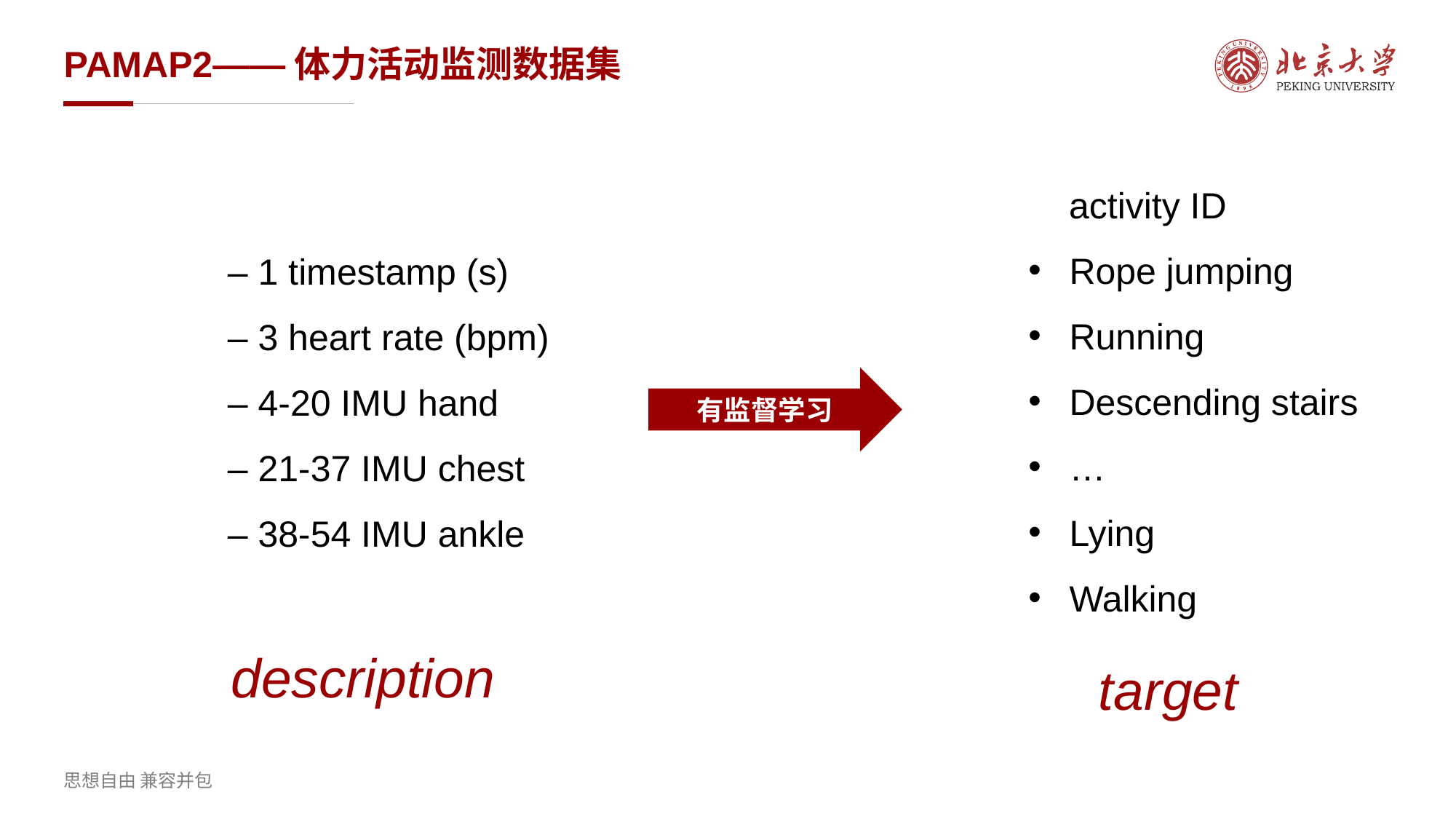

# PAMAP2——体力活动监测数据集
    activity ID
Rope jumping
Running
Descending stairs
…
Lying
Walking
– 1 timestamp (s)
– 3 heart rate (bpm)
– 4-20 IMU hand
– 21-37 IMU chest
– 38-54 IMU ankle
有监督学习
description
target